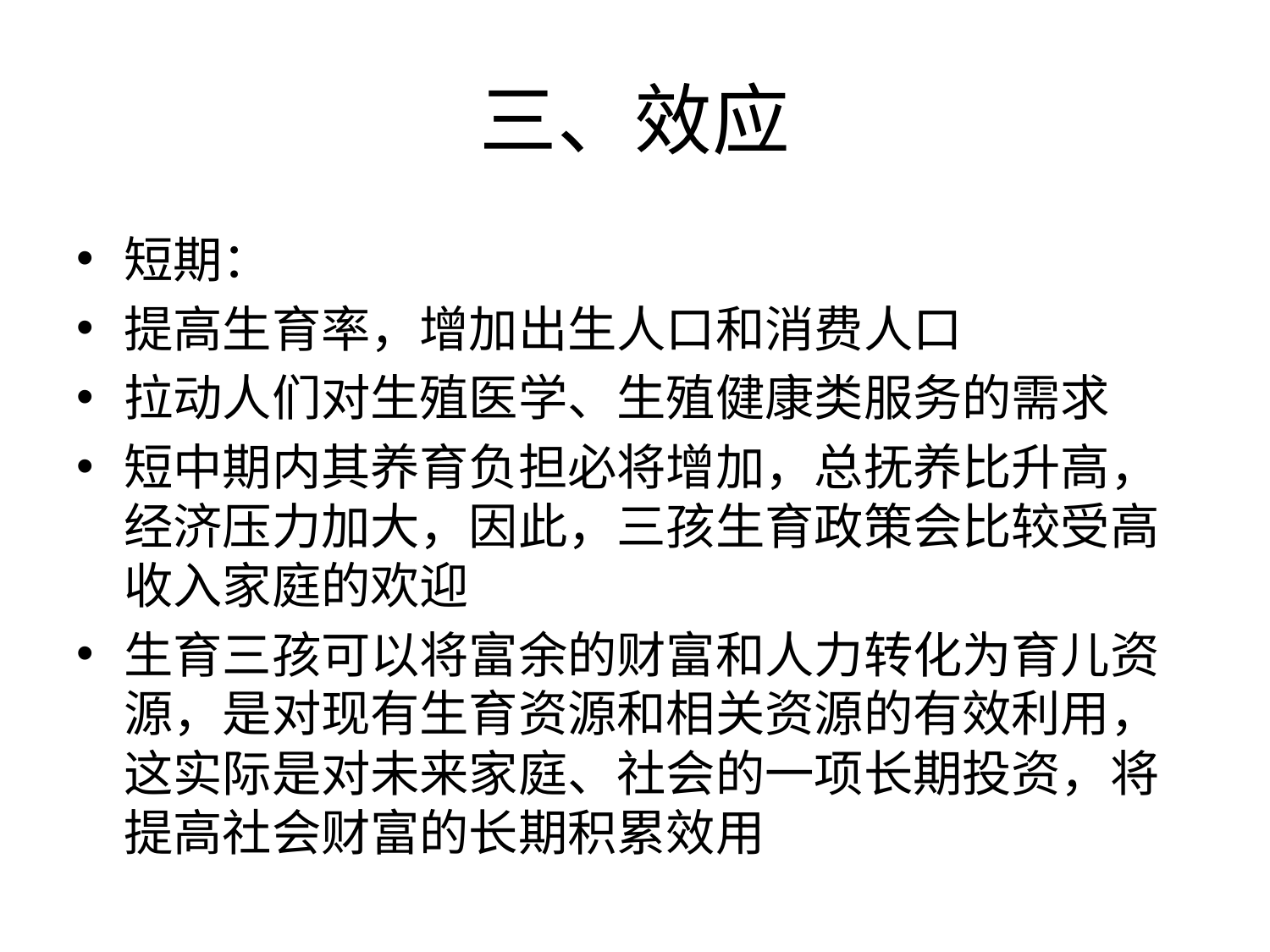

# 三、效应
短期：
提高生育率，增加出生人口和消费人口
拉动人们对生殖医学、生殖健康类服务的需求
短中期内其养育负担必将增加，总抚养比升高，经济压力加大，因此，三孩生育政策会比较受高收入家庭的欢迎
生育三孩可以将富余的财富和人力转化为育儿资源，是对现有生育资源和相关资源的有效利用，这实际是对未来家庭、社会的一项长期投资，将提高社会财富的长期积累效用